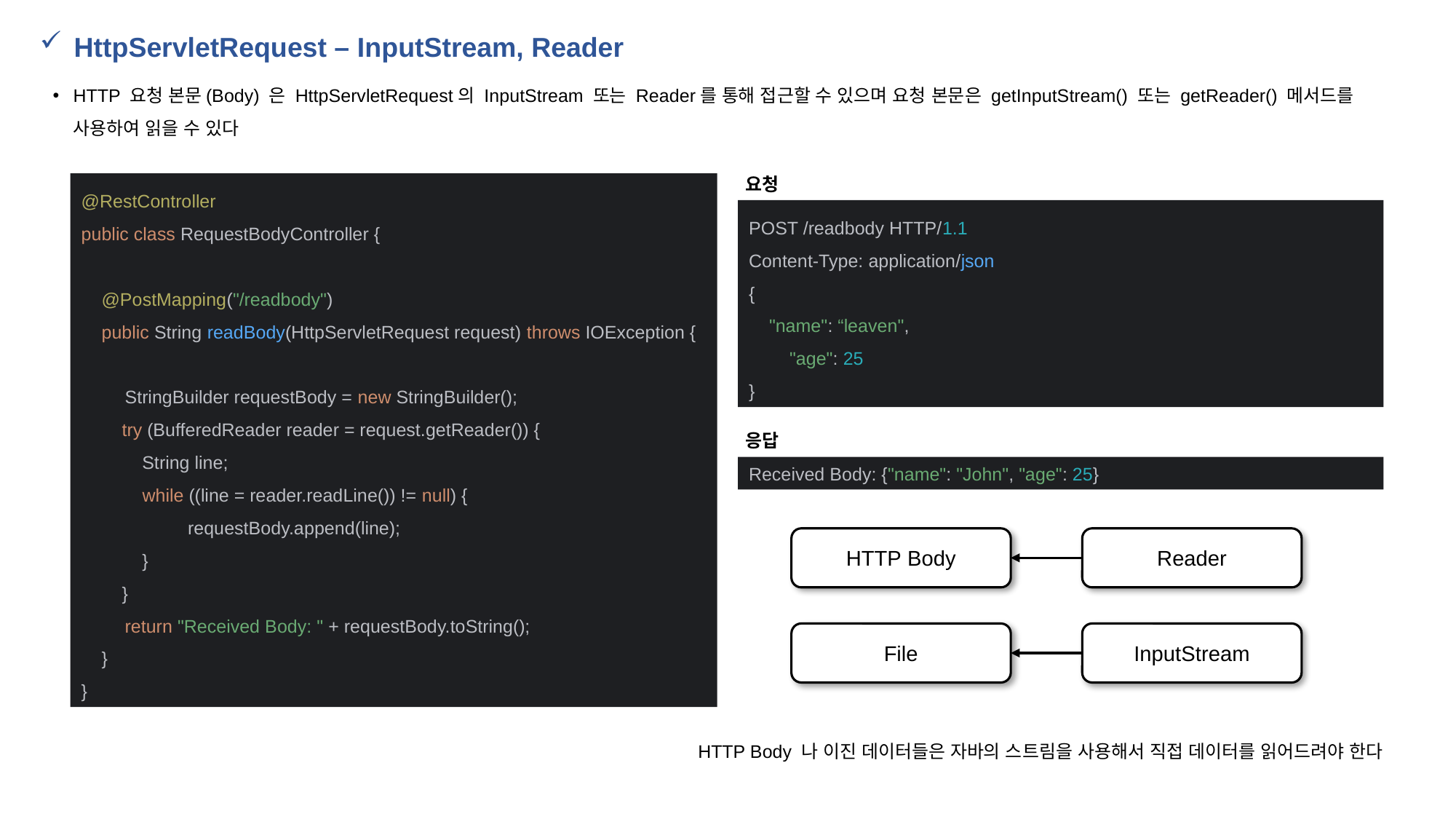

HttpServletRequest – InputStream, Reader
HTTP 요청 본문(Body) 은 HttpServletRequest의 InputStream 또는 Reader를 통해 접근할 수 있으며 요청 본문은 getInputStream() 또는 getReader() 메서드를 사용하여 읽을 수 있다
요청
@RestController
public class RequestBodyController {
    @PostMapping("/readbody")
    public String readBody(HttpServletRequest request) throws IOException {
    StringBuilder requestBody = new StringBuilder();
        try (BufferedReader reader = request.getReader()) {
            String line;
            while ((line = reader.readLine()) != null) {
                     requestBody.append(line);
            }
        }
    return "Received Body: " + requestBody.toString();
    }
}
POST /readbody HTTP/1.1
Content-Type: application/json
{
    "name": “leaven",
        "age": 25
}
응답
Received Body: {"name": "John", "age": 25}
HTTP Body
Reader
File
InputStream
HTTP Body 나 이진 데이터들은 자바의 스트림을 사용해서 직접 데이터를 읽어드려야 한다